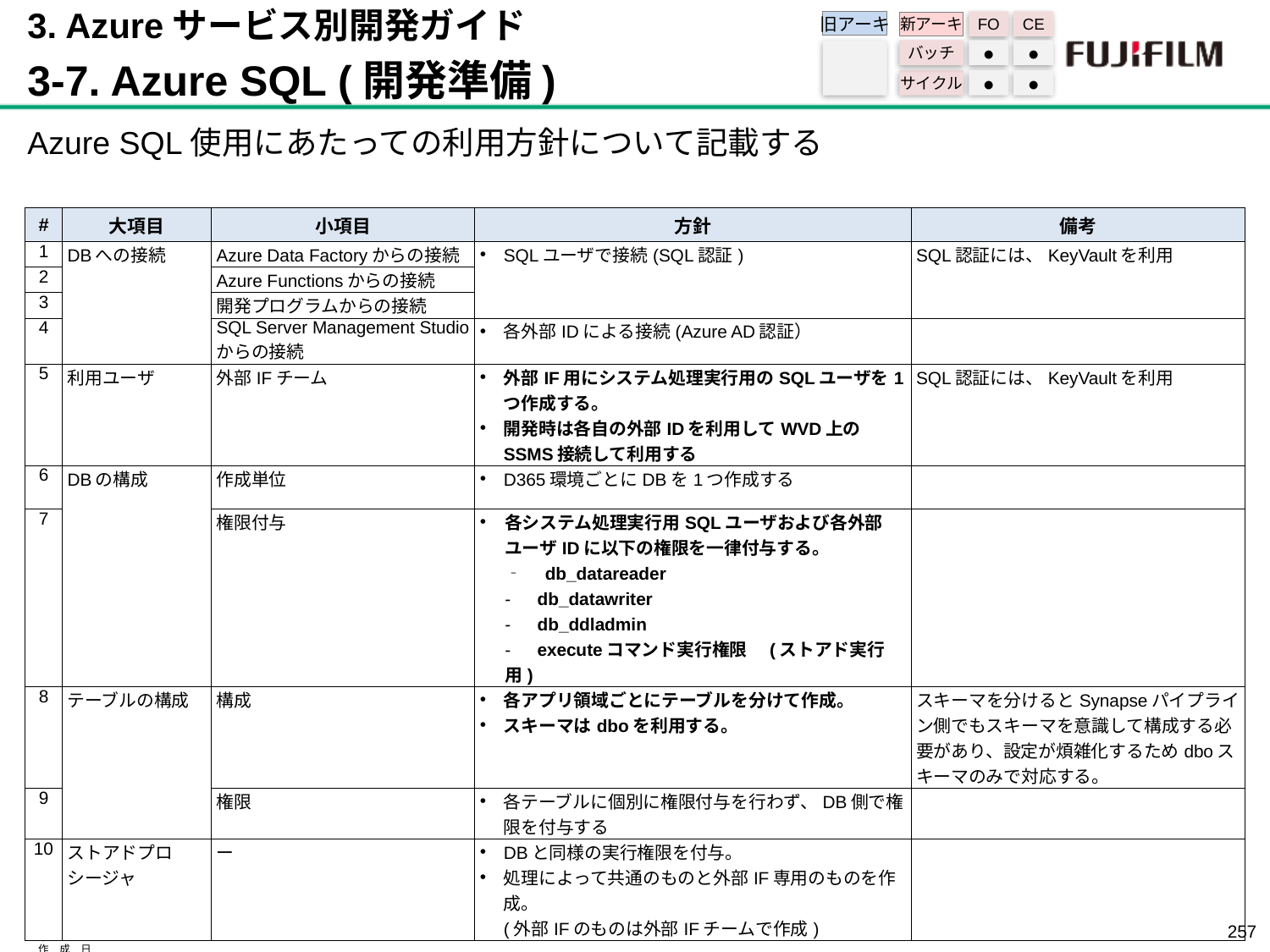

3. Azureサービス別開発ガイド
3-7. Azure SQL (開発準備)
旧アーキ
FO
CE
新アーキ
バッチ
●
●
サイクル
●
●

Azure SQL使用にあたっての利用方針について記載する
| # | 大項目 | 小項目 | 方針 | 備考 |
| --- | --- | --- | --- | --- |
| 1 | DBへの接続 | Azure Data Factoryからの接続 | SQLユーザで接続(SQL認証) | SQL認証には、KeyVaultを利用 |
| 2 |  | Azure Functionsからの接続 |  |  |
| 3 |  | 開発プログラムからの接続 |  |  |
| 4 |  | SQL Server Management Studioからの接続 | 各外部IDによる接続(Azure AD認証） |  |
| 5 | 利用ユーザ | 外部IFチーム | 外部IF用にシステム処理実行用のSQLユーザを1つ作成する。 開発時は各自の外部IDを利用してWVD上のSSMS接続して利用する | SQL認証には、KeyVaultを利用 |
| 6 | DBの構成 | 作成単位 | D365環境ごとにDBを1つ作成する |  |
| 7 |  | 権限付与 | 各システム処理実行用SQLユーザおよび各外部ユーザIDに以下の権限を一律付与する。 ‐　db\_datareader ‐　db\_datawriter ‐　db\_ddladmin ‐　executeコマンド実行権限　(ストアド実行用) |  |
| 8 | テーブルの構成 | 構成 | 各アプリ領域ごとにテーブルを分けて作成。 スキーマはdboを利用する。 | スキーマを分けるとSynapseパイプライン側でもスキーマを意識して構成する必要があり、設定が煩雑化するためdboスキーマのみで対応する。 |
| 9 |  | 権限 | 各テーブルに個別に権限付与を行わず、DB側で権限を付与する |  |
| 10 | ストアドプロシージャ | ー | DBと同様の実行権限を付与。 処理によって共通のものと外部IF専用のものを作成。 (外部IFのものは外部IFチームで作成) |  |

257